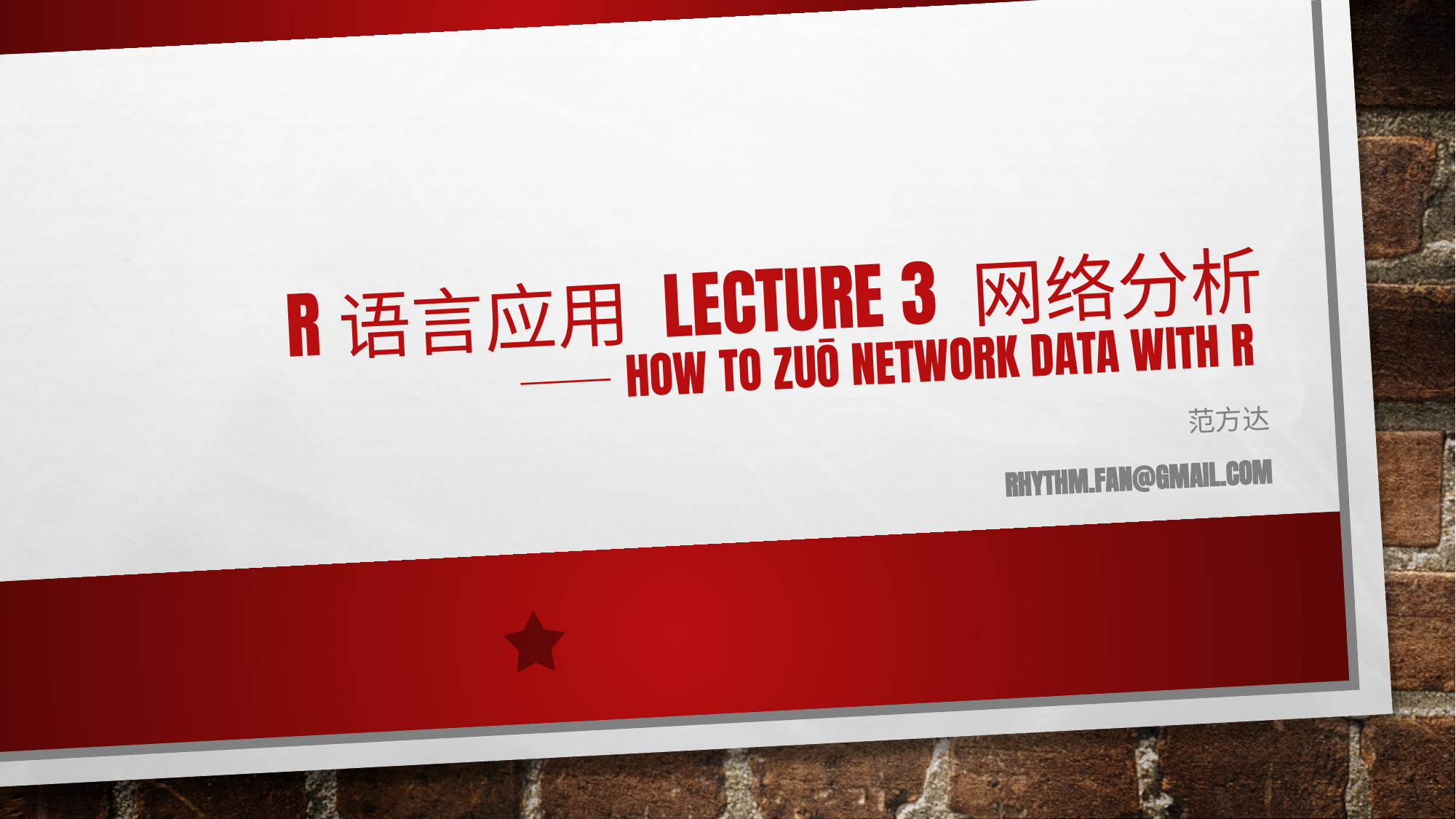

# R语言应用 Lecture 3 网络分析 ——How to Zuō Network DATA with R
范方达
rhythm.fan@gmail.com